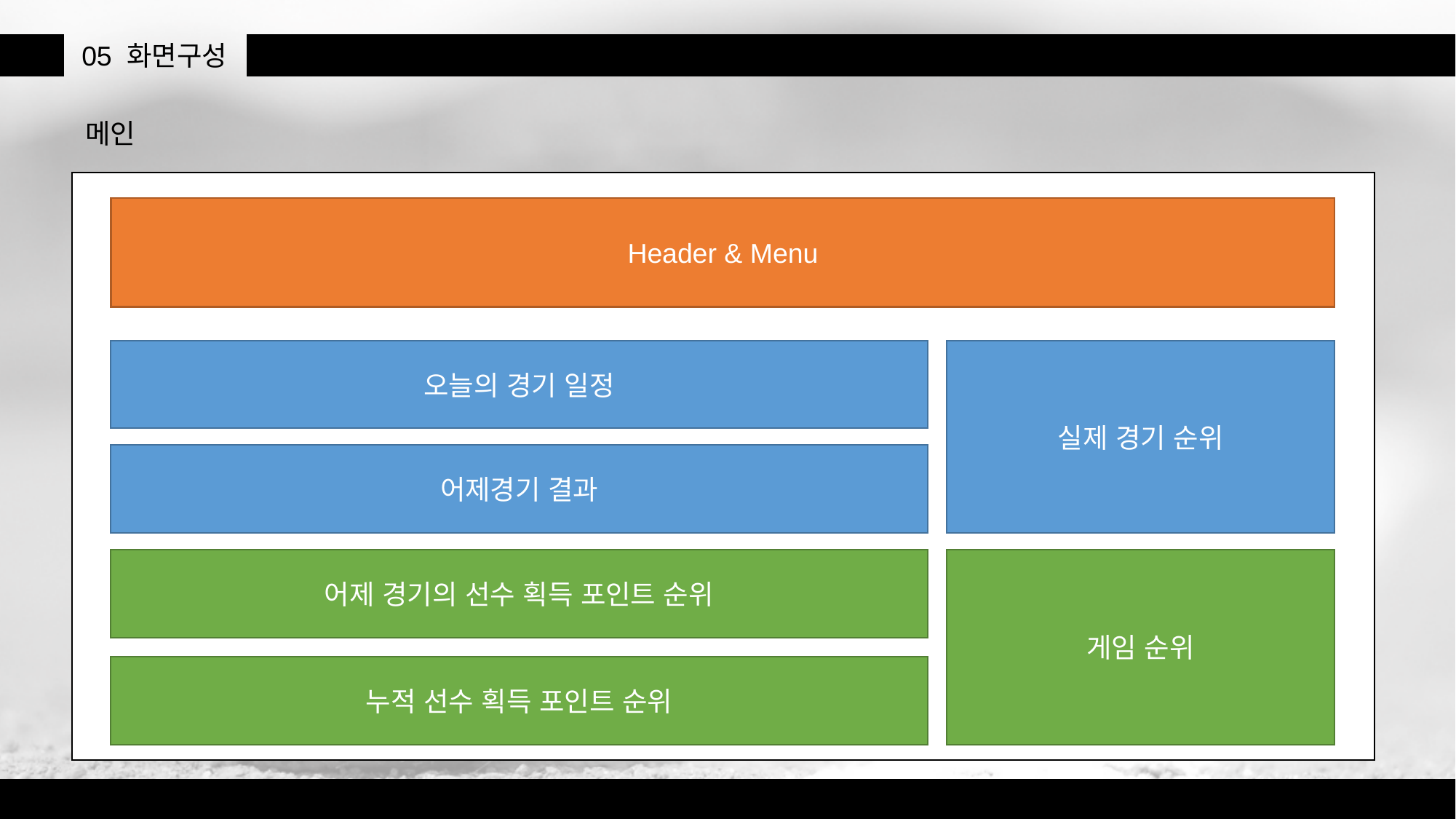

05
화면구성
메인

Header & Menu
오늘의 경기 일정
실제 경기 순위
어제경기 결과
어제 경기의 선수 획득 포인트 순위
게임 순위
누적 선수 획득 포인트 순위